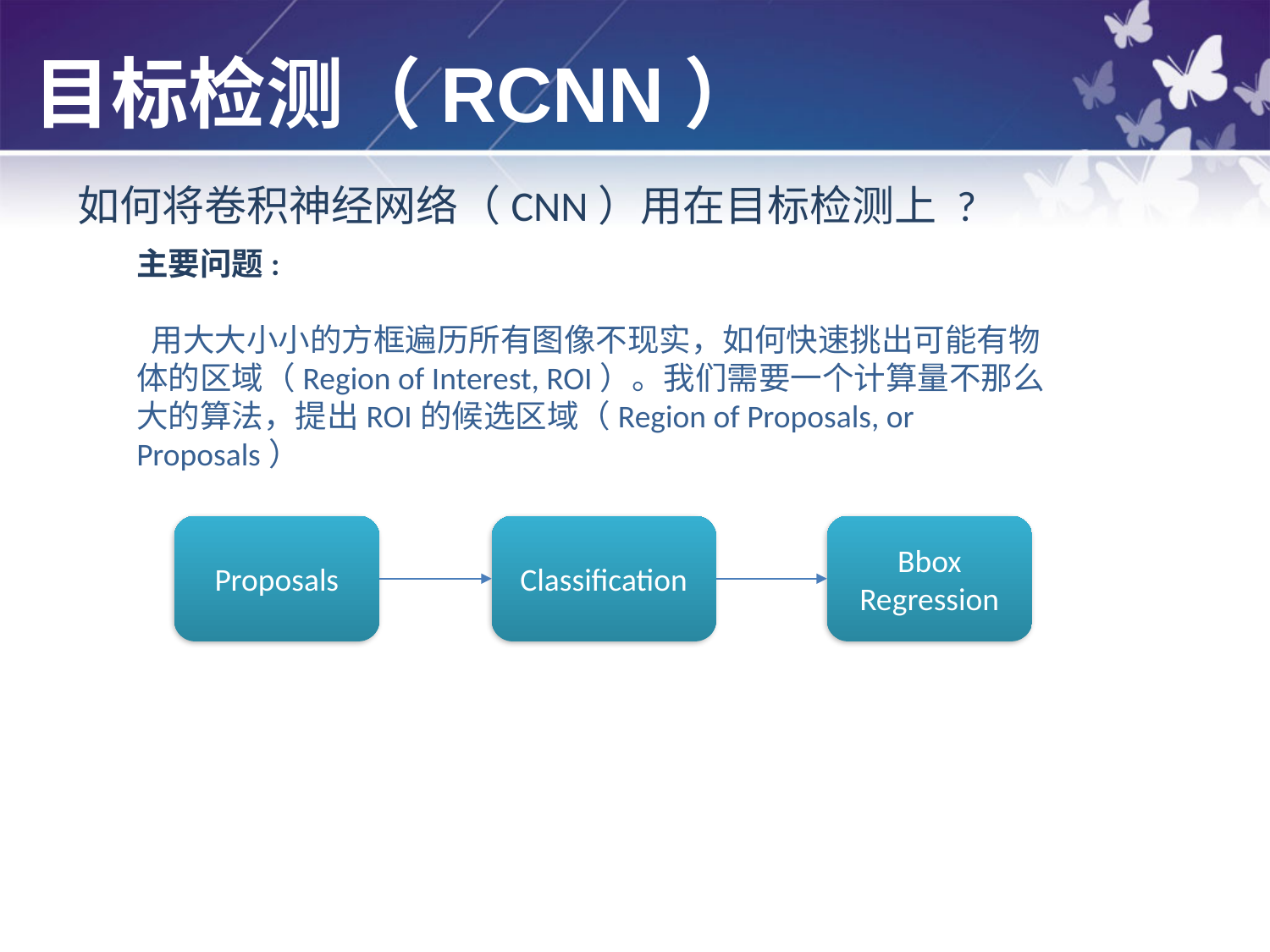

目标检测（RCNN）
如何将卷积神经网络（CNN）用在目标检测上 ?
主要问题:

 用大大小小的方框遍历所有图像不现实，如何快速挑出可能有物体的区域（Region of Interest, ROI）。我们需要一个计算量不那么大的算法，提出ROI的候选区域（Region of Proposals, or Proposals）

Classification
Bbox Regression
Proposals